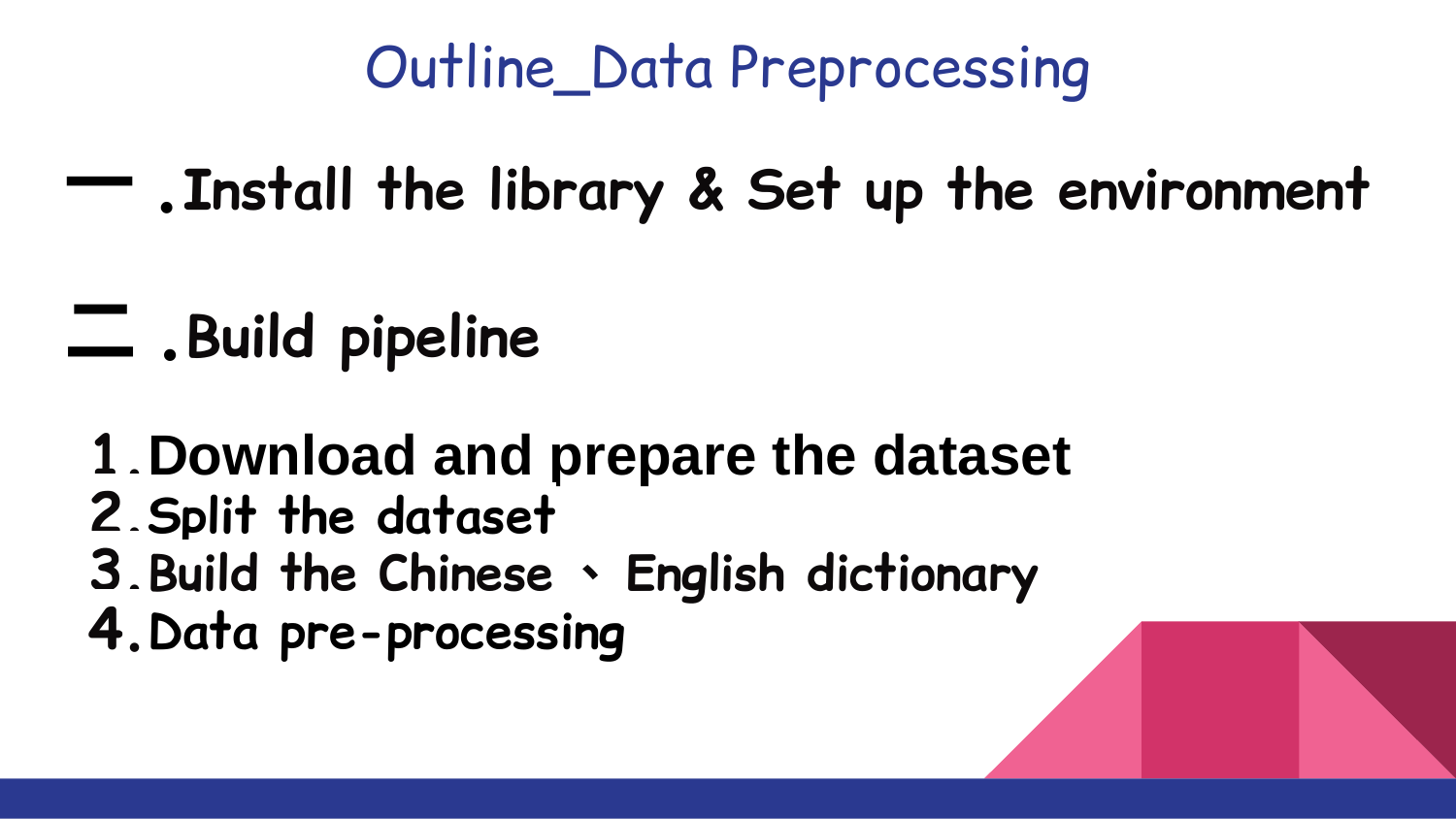

# Outline_Data Preprocessing

一.Install the library & Set up the environment

二.Build pipeline

 1.Download and prepare the dataset
 2.Split the dataset
 3.Build the Chinese、English dictionary
 4.Data pre-processing